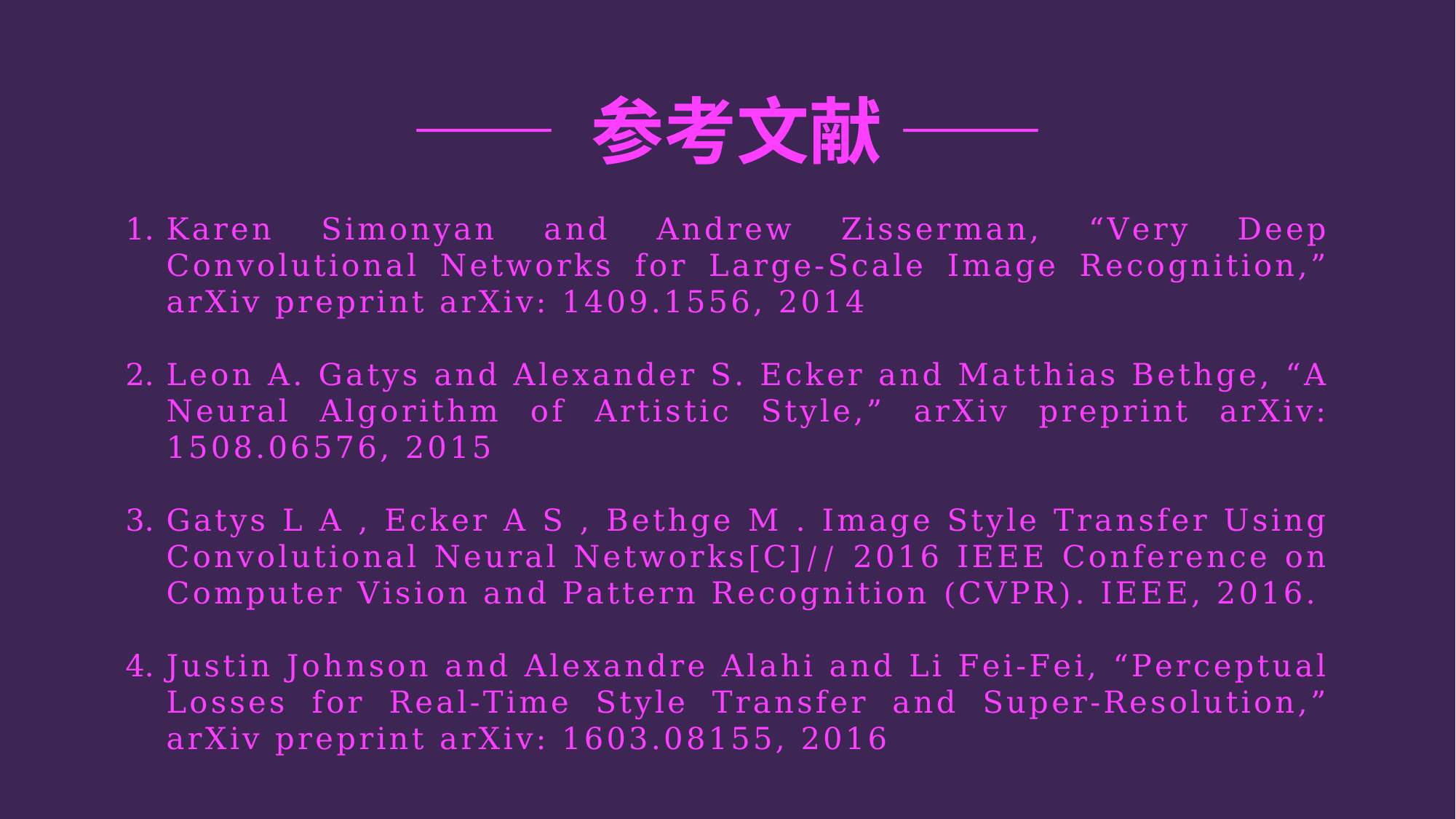

# —— 参考文献 ——
Karen Simonyan and Andrew Zisserman, “Very Deep Convolutional Networks for Large-Scale Image Recognition,” arXiv preprint arXiv: 1409.1556, 2014

Leon A. Gatys and Alexander S. Ecker and Matthias Bethge, “A Neural Algorithm of Artistic Style,” arXiv preprint arXiv: 1508.06576, 2015

Gatys L A , Ecker A S , Bethge M . Image Style Transfer Using Convolutional Neural Networks[C]// 2016 IEEE Conference on Computer Vision and Pattern Recognition (CVPR). IEEE, 2016.

Justin Johnson and Alexandre Alahi and Li Fei-Fei, “Perceptual Losses for Real-Time Style Transfer and Super-Resolution,” arXiv preprint arXiv: 1603.08155, 2016